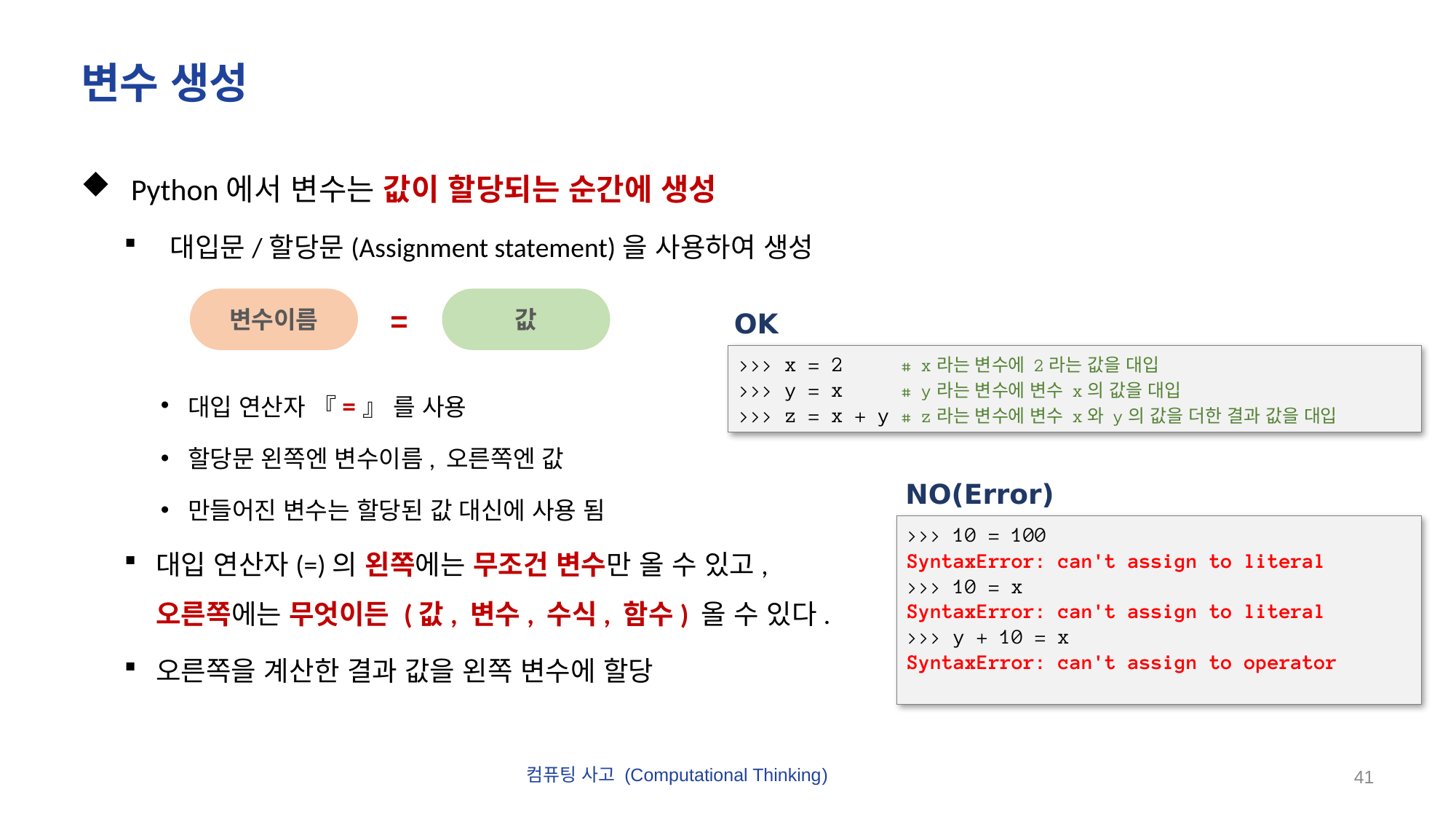

# 변수 생성
 Python에서 변수는 값이 할당되는 순간에 생성
 대입문/할당문(Assignment statement)을 사용하여 생성

대입 연산자 『=』 를 사용
할당문 왼쪽엔 변수이름, 오른쪽엔 값
만들어진 변수는 할당된 값 대신에 사용 됨
대입 연산자(=)의 왼쪽에는 무조건 변수만 올 수 있고,
오른쪽에는 무엇이든 (값, 변수, 수식, 함수) 올 수 있다.
오른쪽을 계산한 결과 값을 왼쪽 변수에 할당

변수이름
값
=
OK
>>> x = 2     # x라는 변수에 2라는 값을 대입
>>> y = x     # y라는 변수에 변수 x의 값을 대입
>>> z = x + y # z라는 변수에 변수 x와 y의 값을 더한 결과 값을 대입
NO(Error)
>>> 10 = 100
SyntaxError: can't assign to literal
>>> 10 = x
SyntaxError: can't assign to literal
>>> y + 10 = x
SyntaxError: can't assign to operator